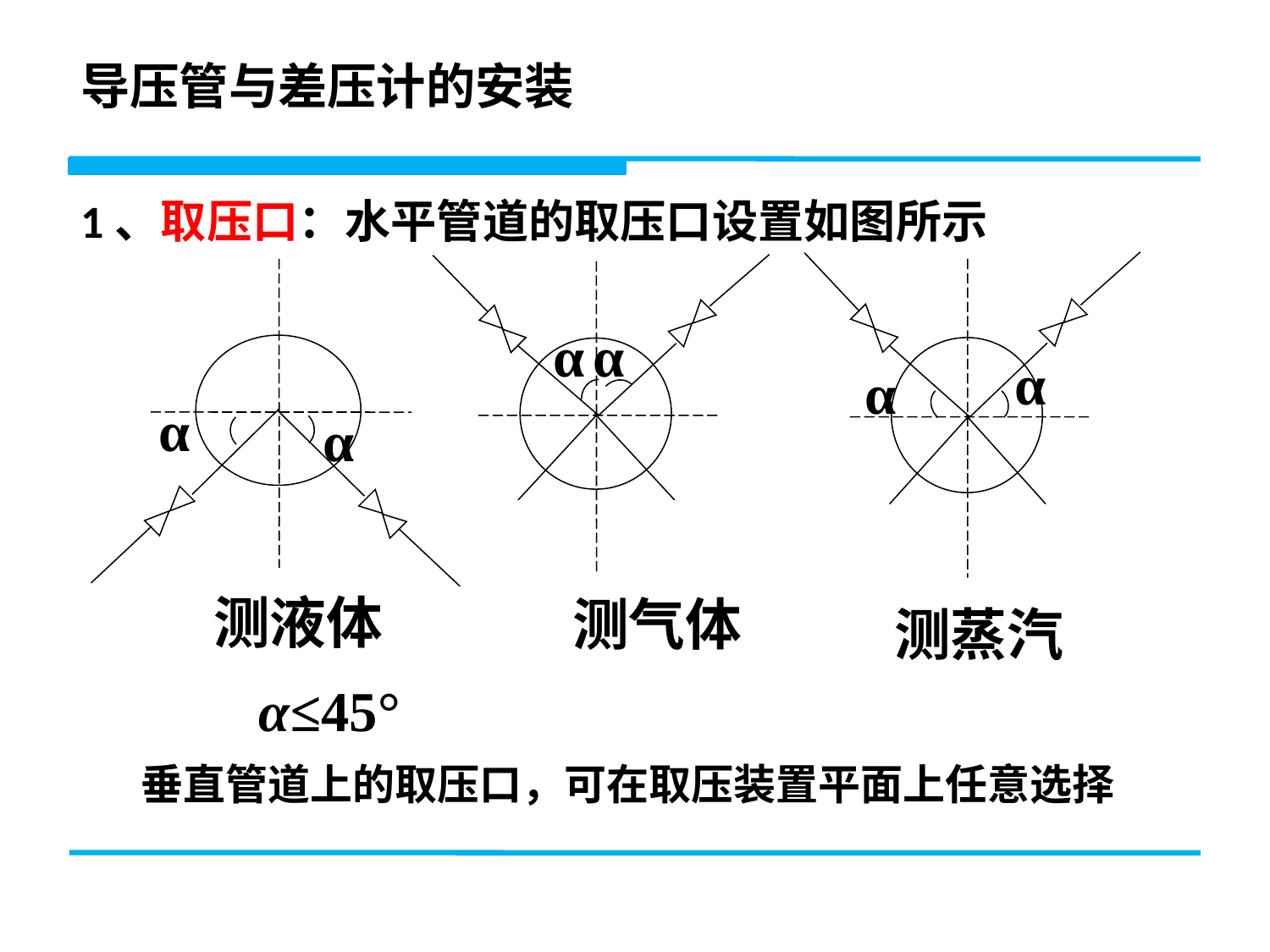

导压管与差压计的安装

1、取压口：水平管道的取压口设置如图所示

α

α

α
α

测气体

α
α

测液体
测蒸汽
α≤45°
垂直管道上的取压口，可在取压装置平面上任意选择